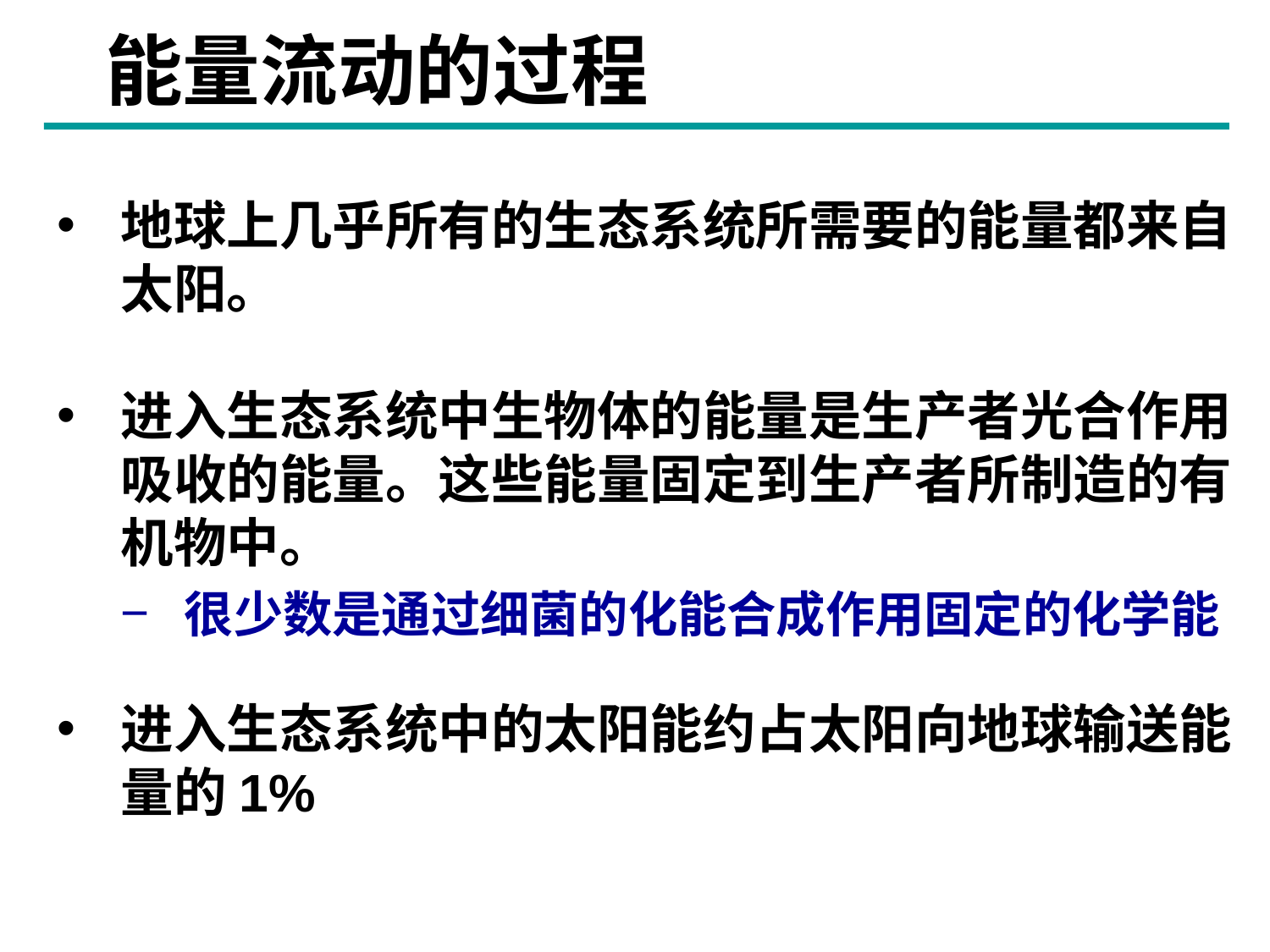

能量流动的过程
地球上几乎所有的生态系统所需要的能量都来自太阳。

进入生态系统中生物体的能量是生产者光合作用吸收的能量。这些能量固定到生产者所制造的有机物中。
很少数是通过细菌的化能合成作用固定的化学能
进入生态系统中的太阳能约占太阳向地球输送能量的1%